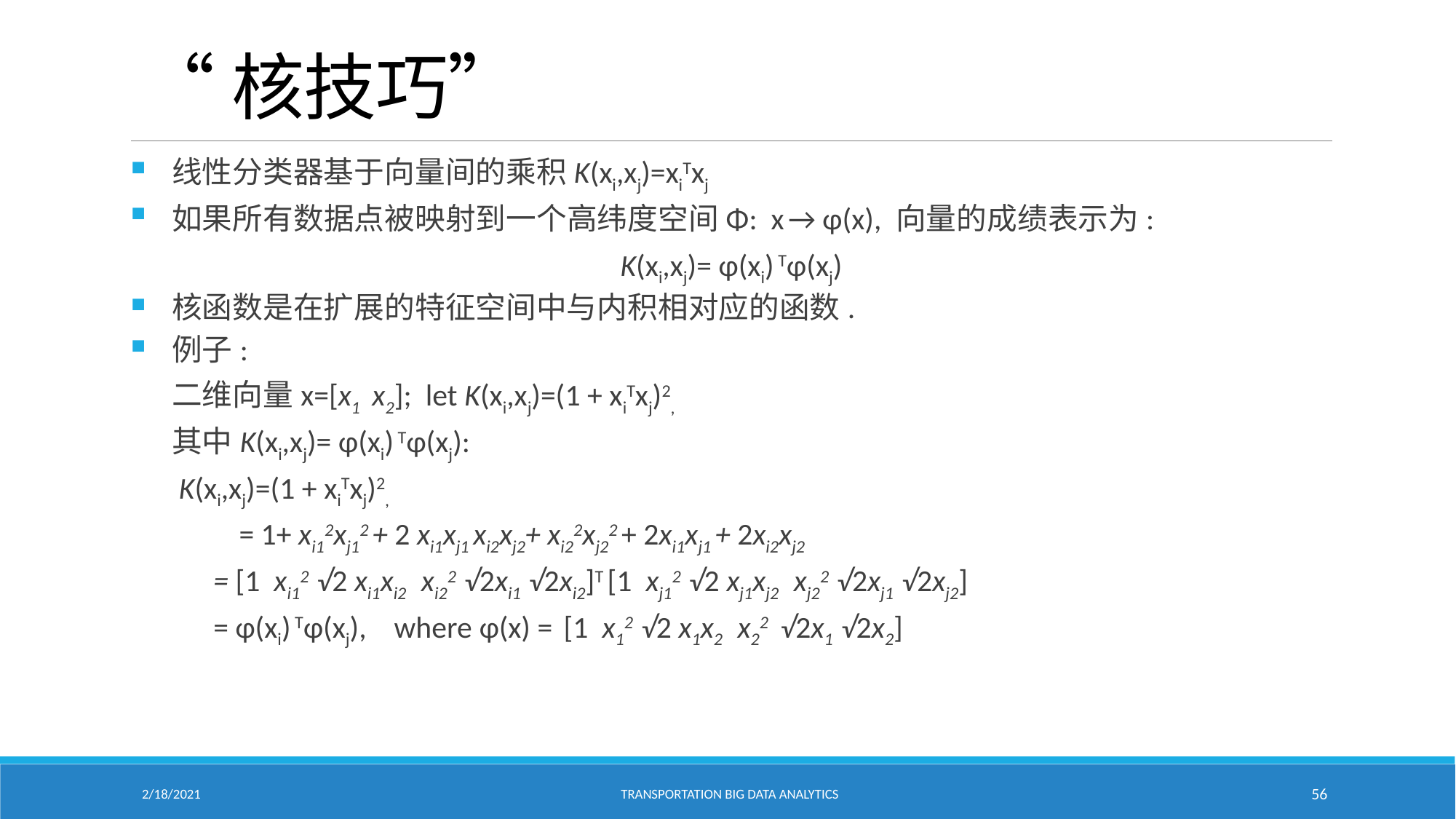

# “核技巧”
线性分类器基于向量间的乘积K(xi,xj)=xiTxj
如果所有数据点被映射到一个高纬度空间Φ:  x → φ(x), 向量的成绩表示为:
K(xi,xj)= φ(xi) Tφ(xj)
核函数是在扩展的特征空间中与内积相对应的函数.
例子:
	二维向量x=[x1   x2];  let K(xi,xj)=(1 + xiTxj)2,
	其中K(xi,xj)= φ(xi) Tφ(xj):
	 K(xi,xj)=(1 + xiTxj)2,
                           = 1+ xi12xj12 + 2 xi1xj1 xi2xj2+ xi22xj22 + 2xi1xj1 + 2xi2xj2
	      = [1  xi12  √2 xi1xi2   xi22  √2xi1  √2xi2]T [1  xj12  √2 xj1xj2   xj22  √2xj1  √2xj2]
	      = φ(xi) Tφ(xj),    where φ(x) =  [1  x12  √2 x1x2   x22   √2x1  √2x2]

2/18/2021
Transportation Big Data Analytics
56